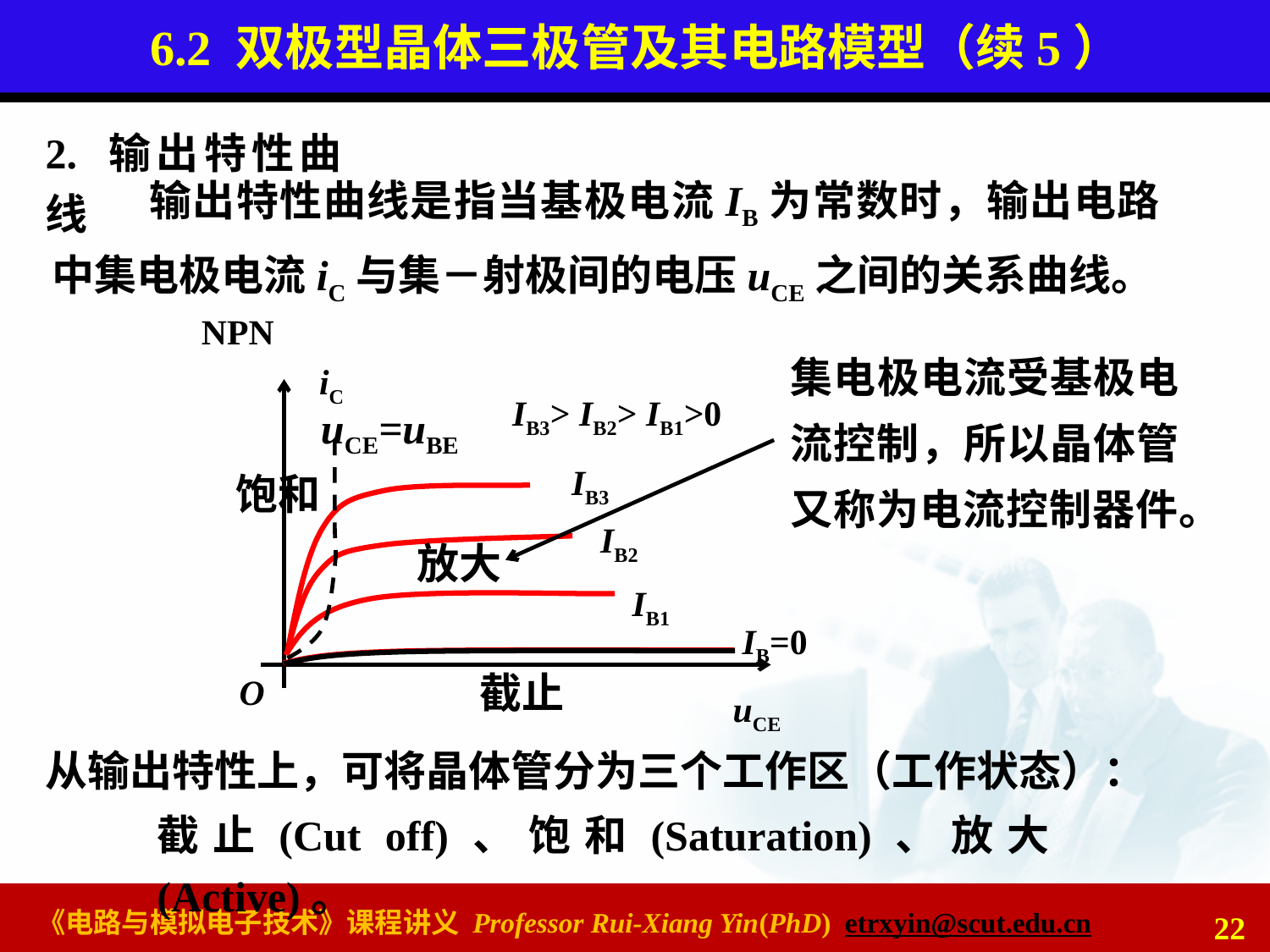

# 6.2 双极型晶体三极管及其电路模型（续5）
2. 输出特性曲线
        输出特性曲线是指当基极电流IB为常数时，输出电路中集电极电流iC与集－射极间的电压uCE之间的关系曲线。
NPN
集电极电流受基极电流控制，所以晶体管又称为电流控制器件。
iC

O

uCE
IB3> IB2> IB1>0
uCE=uBE

IB3
饱和

IB2
放大

IB1

IB=0

截止
从输出特性上，可将晶体管分为三个工作区（工作状态）：
截止(Cut off)、饱和(Saturation)、放大(Active)。
22